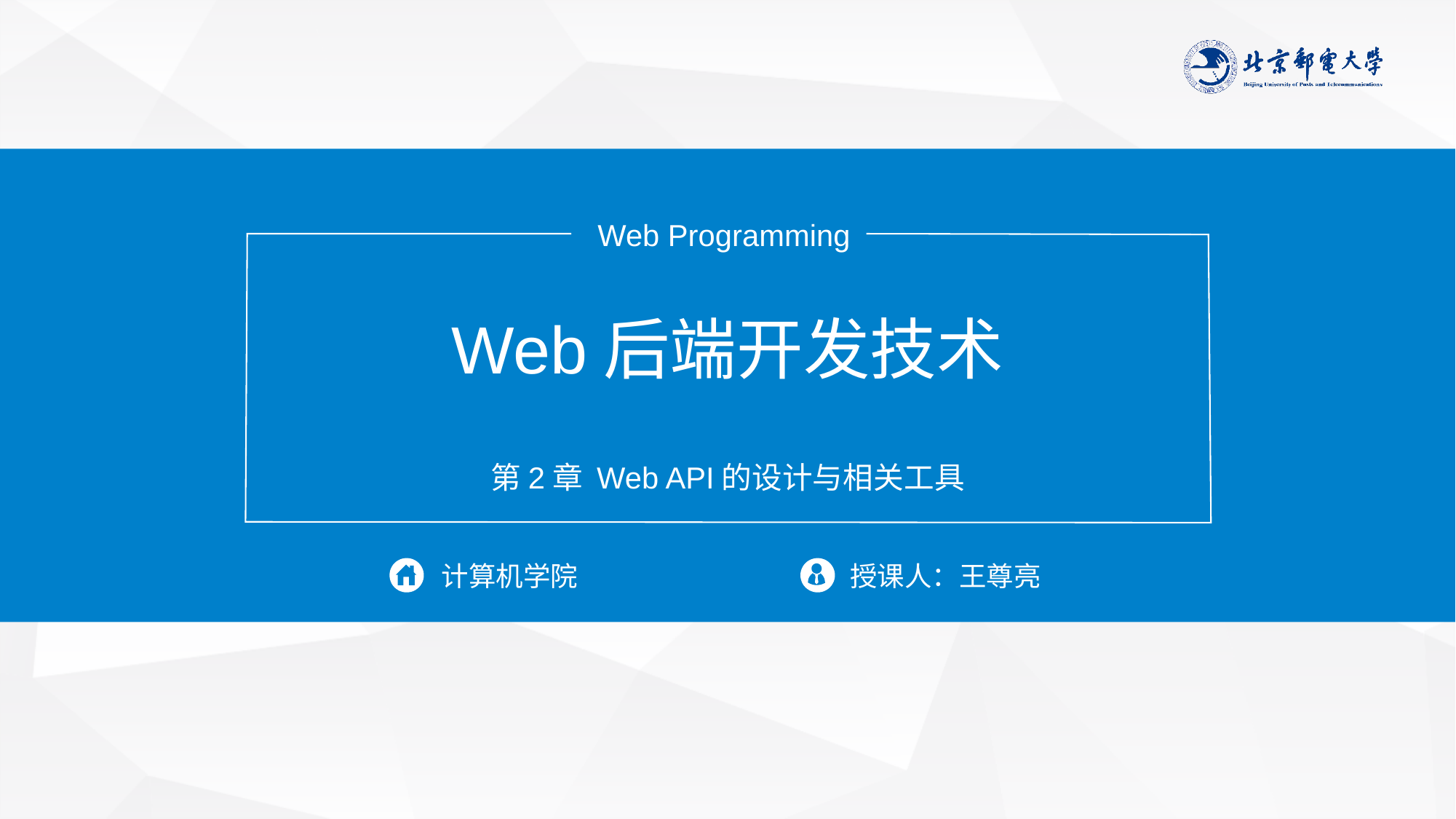

Web Programming

Web后端开发技术
第2章 Web API的设计与相关工具
计算机学院
授课人：王尊亮